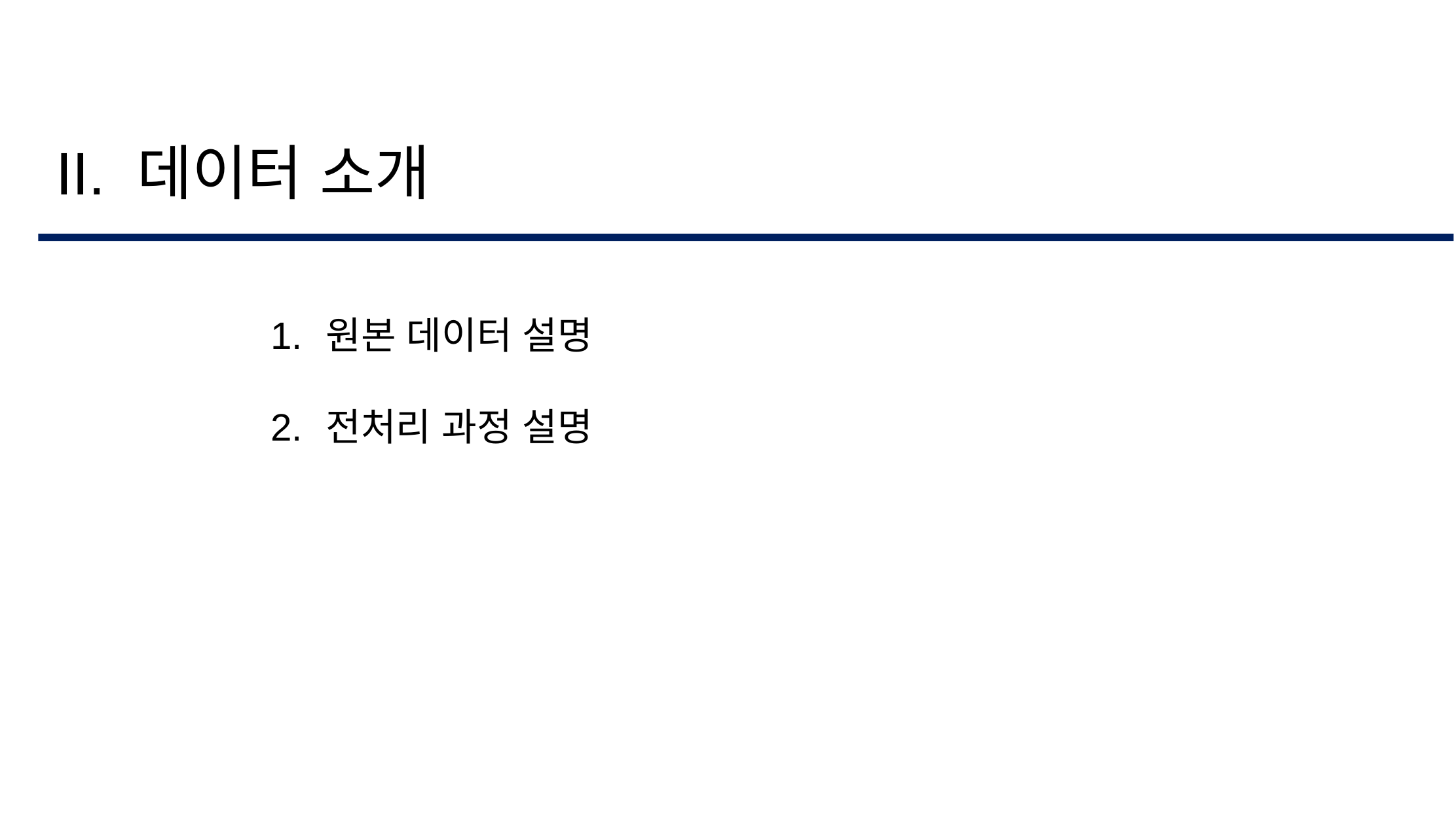

II. 데이터 소개

원본 데이터 설명
전처리 과정 설명